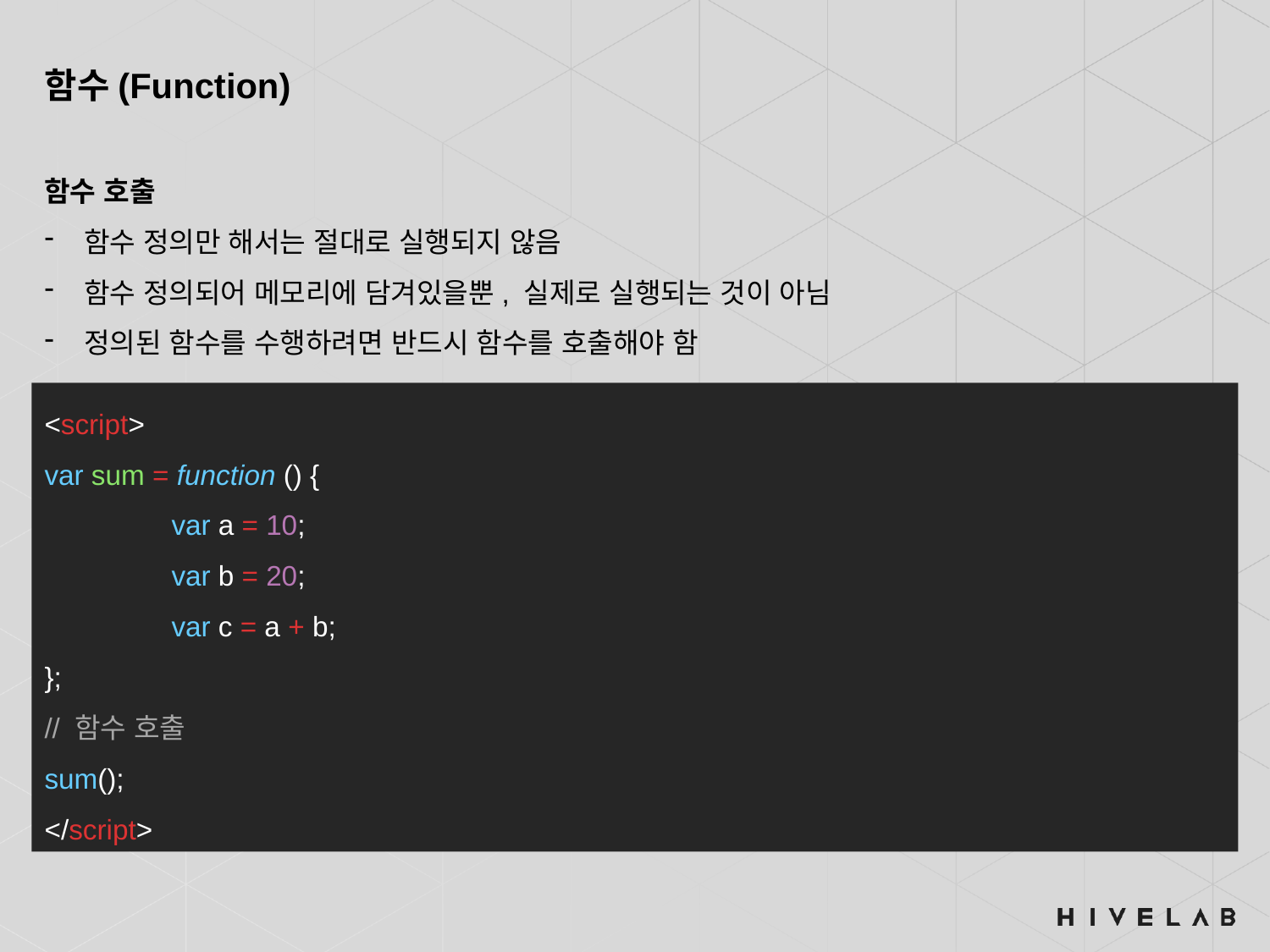

함수(Function)

함수 호출
함수 정의만 해서는 절대로 실행되지 않음
함수 정의되어 메모리에 담겨있을뿐, 실제로 실행되는 것이 아님
정의된 함수를 수행하려면 반드시 함수를 호출해야 함
<script>
var sum = function () {
	var a = 10;
	var b = 20;
	var c = a + b;
};
// 함수 호출
sum();
</script>